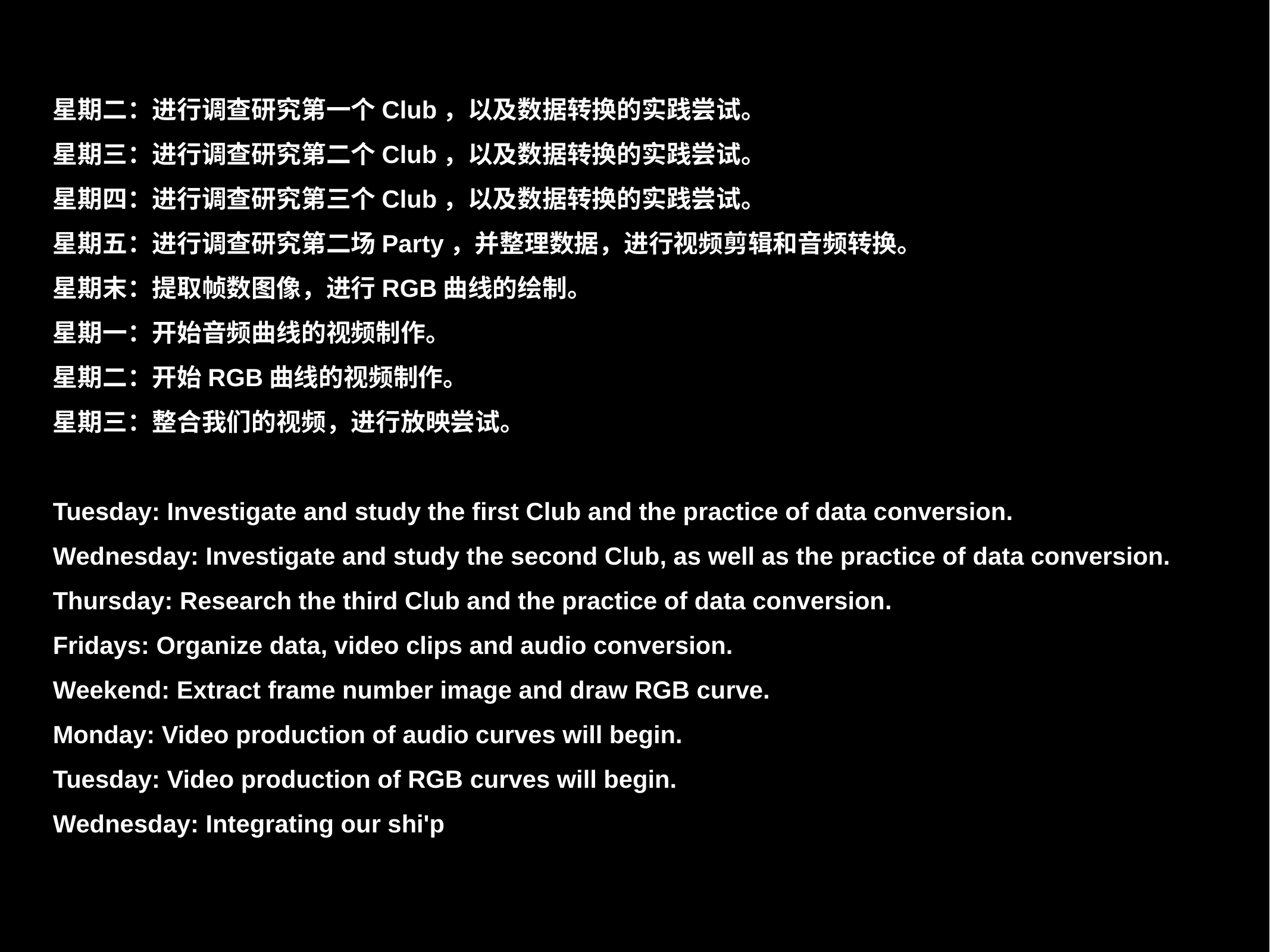

星期二：进行调查研究第一个Club，以及数据转换的实践尝试。
星期三：进行调查研究第二个Club，以及数据转换的实践尝试。
星期四：进行调查研究第三个Club，以及数据转换的实践尝试。
星期五：进行调查研究第二场Party，并整理数据，进行视频剪辑和音频转换。
星期末：提取帧数图像，进行RGB曲线的绘制。
星期一：开始音频曲线的视频制作。
星期二：开始RGB曲线的视频制作。
星期三：整合我们的视频，进行放映尝试。

Tuesday: Investigate and study the first Club and the practice of data conversion.
Wednesday: Investigate and study the second Club, as well as the practice of data conversion.
Thursday: Research the third Club and the practice of data conversion.
Fridays: Organize data, video clips and audio conversion.
Weekend: Extract frame number image and draw RGB curve.
Monday: Video production of audio curves will begin.
Tuesday: Video production of RGB curves will begin.
Wednesday: Integrating our shi'p